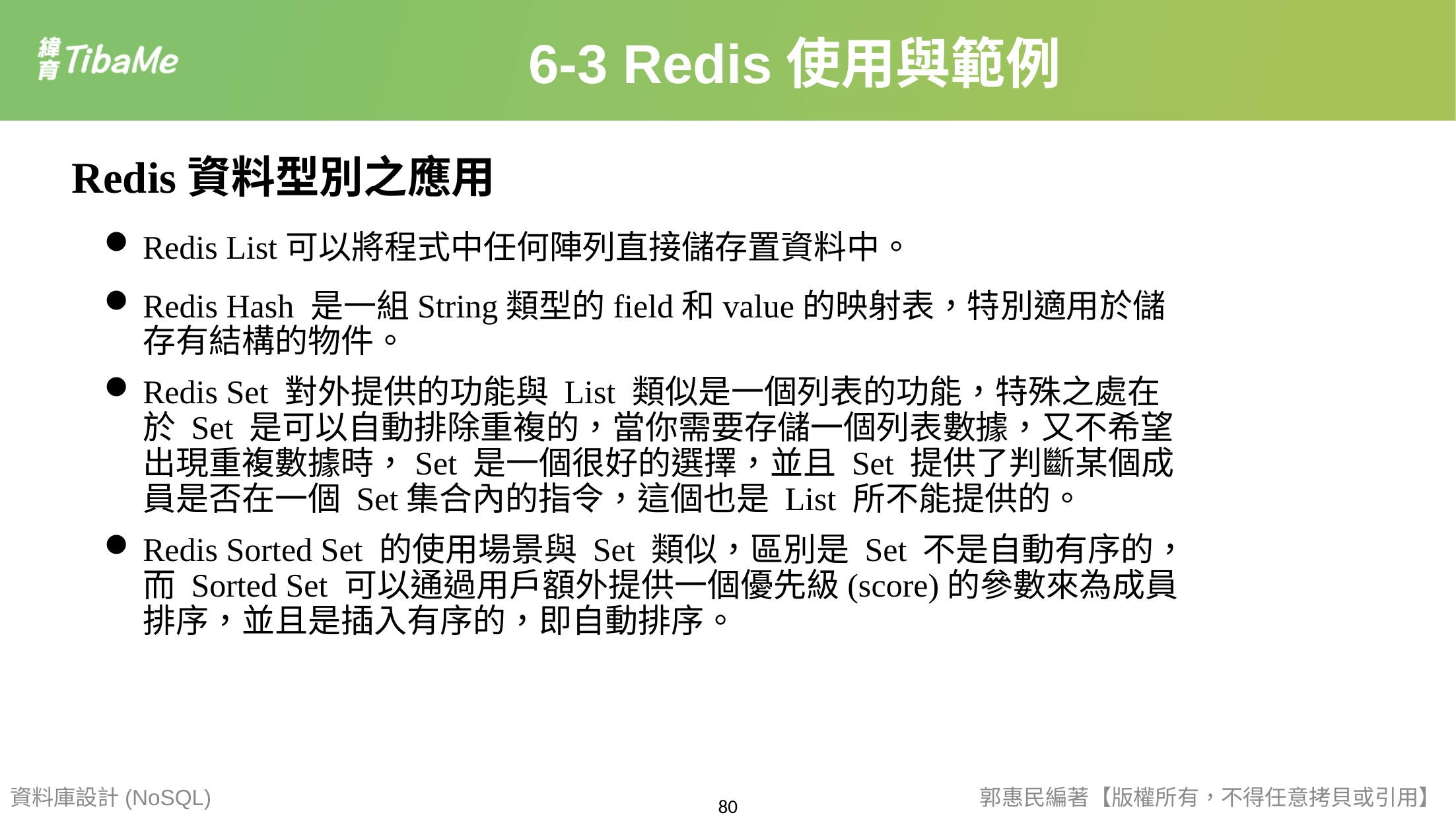

6-3 Redis使用與範例
Redis資料型別之應用
Redis List可以將程式中任何陣列直接儲存置資料中。
Redis Hash 是一組String類型的field和value的映射表，特別適用於儲存有結構的物件。
Redis Set 對外提供的功能與 List 類似是一個列表的功能，特殊之處在於 Set 是可以自動排除重複的，當你需要存儲一個列表數據，又不希望出現重複數據時，Set 是一個很好的選擇，並且 Set 提供了判斷某個成員是否在一個 Set集合內的指令，這個也是 List 所不能提供的。
Redis Sorted Set 的使用場景與 Set 類似，區別是 Set 不是自動有序的，而 Sorted Set 可以通過用戶額外提供一個優先級(score)的參數來為成員排序，並且是插入有序的，即自動排序。

資料庫設計(NoSQL)
郭惠民編著【版權所有，不得任意拷貝或引用】